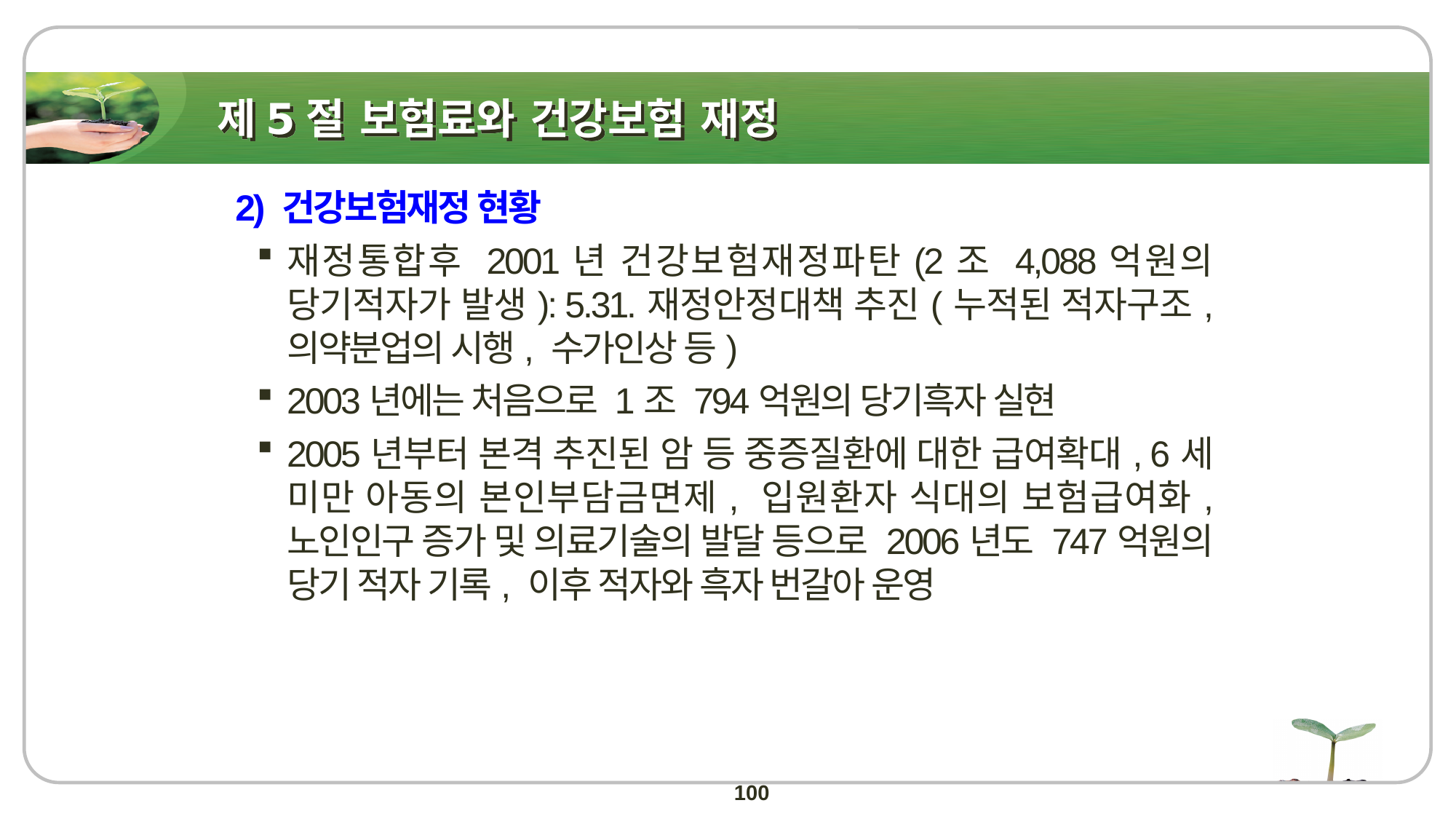

# 제5절 보험료와 건강보험 재정
2) 건강보험재정 현황
재정통합후 2001년 건강보험재정파탄(2조 4,088억원의 당기적자가 발생): 5.31.재정안정대책 추진(누적된 적자구조, 의약분업의 시행, 수가인상 등)
2003년에는 처음으로 1조 794억원의 당기흑자 실현
2005년부터 본격 추진된 암 등 중증질환에 대한 급여확대, 6세 미만 아동의 본인부담금면제, 입원환자 식대의 보험급여화, 노인인구 증가 및 의료기술의 발달 등으로 2006년도 747억원의 당기 적자 기록, 이후 적자와 흑자 번갈아 운영
100